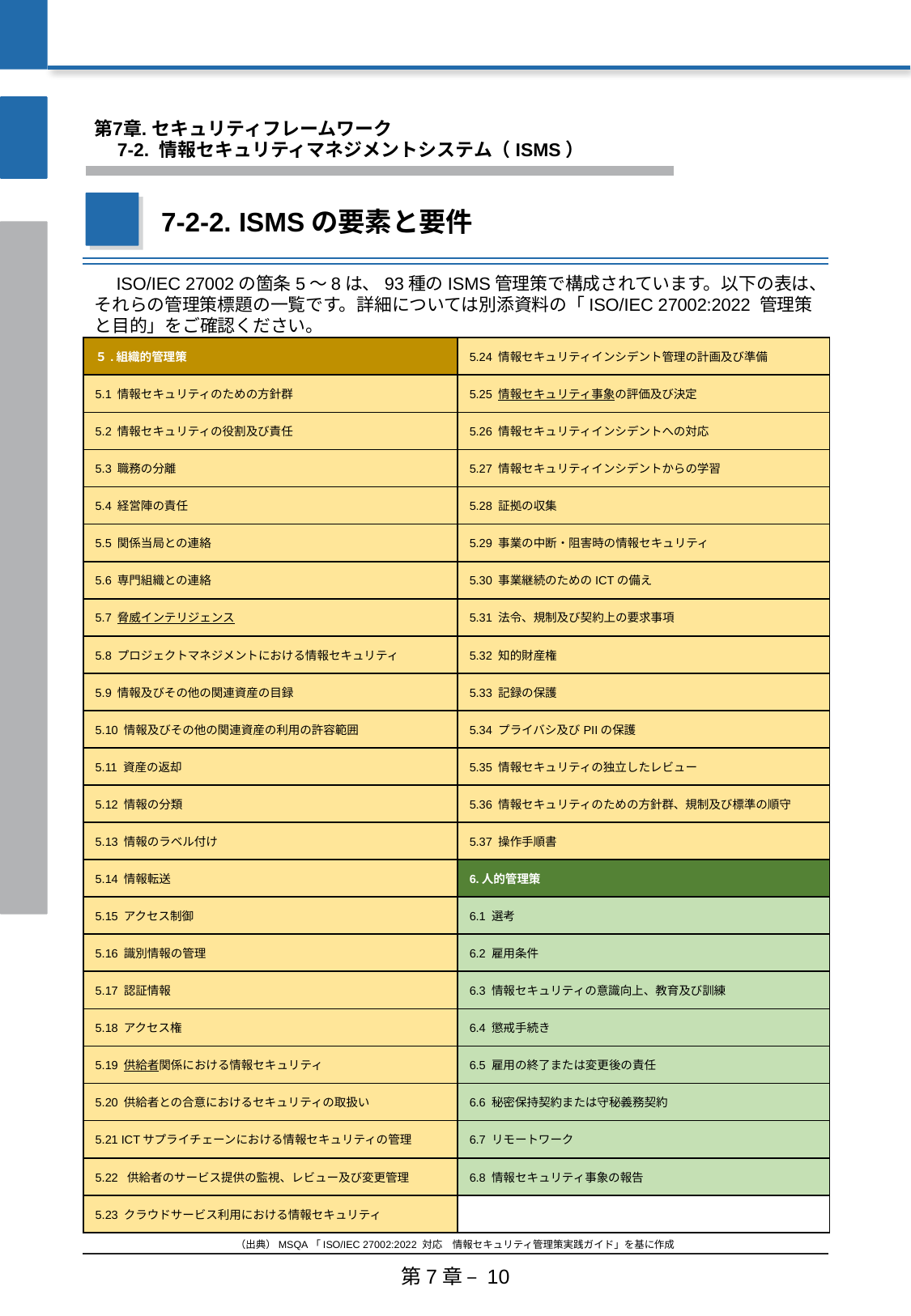

第7章. セキュリティフレームワーク
　7-2. 情報セキュリティマネジメントシステム（ISMS）
7-2-2. ISMSの要素と要件
　ISO/IEC 27002の箇条5～8は、93種のISMS管理策で構成されています。以下の表は、それらの管理策標題の一覧です。詳細については別添資料の「ISO/IEC 27002:2022 管理策と目的」をご確認ください。
| ５.組織的管理策 | 5.24 情報セキュリティインシデント管理の計画及び準備 |
| --- | --- |
| 5.1 情報セキュリティのための方針群 | 5.25 情報セキュリティ事象の評価及び決定 |
| 5.2 情報セキュリティの役割及び責任 | 5.26 情報セキュリティインシデントへの対応 |
| 5.3 職務の分離 | 5.27 情報セキュリティインシデントからの学習 |
| 5.4 経営陣の責任 | 5.28 証拠の収集 |
| 5.5 関係当局との連絡 | 5.29 事業の中断・阻害時の情報セキュリティ |
| 5.6 専門組織との連絡 | 5.30 事業継続のためのICTの備え |
| 5.7 脅威インテリジェンス | 5.31 法令、規制及び契約上の要求事項 |
| 5.8 プロジェクトマネジメントにおける情報セキュリティ | 5.32 知的財産権 |
| 5.9 情報及びその他の関連資産の目録 | 5.33 記録の保護 |
| 5.10 情報及びその他の関連資産の利用の許容範囲 | 5.34 プライバシ及びPIIの保護 |
| 5.11 資産の返却 | 5.35 情報セキュリティの独立したレビュー |
| 5.12 情報の分類 | 5.36 情報セキュリティのための方針群、規制及び標準の順守 |
| 5.13 情報のラベル付け | 5.37 操作手順書 |
| 5.14 情報転送 | 6.人的管理策 |
| 5.15 アクセス制御 | 6.1 選考 |
| 5.16 識別情報の管理 | 6.2 雇用条件 |
| 5.17 認証情報 | 6.3 情報セキュリティの意識向上、教育及び訓練 |
| 5.18 アクセス権 | 6.4 懲戒手続き |
| 5.19 供給者関係における情報セキュリティ | 6.5 雇用の終了または変更後の責任 |
| 5.20 供給者との合意におけるセキュリティの取扱い | 6.6 秘密保持契約または守秘義務契約 |
| 5.21 ICTサプライチェーンにおける情報セキュリティの管理 | 6.7 リモートワーク |
| 5.22 供給者のサービス提供の監視、レビュー及び変更管理 | 6.8 情報セキュリティ事象の報告 |
| 5.23 クラウドサービス利用における情報セキュリティ |  |
（出典）MSQA「ISO/IEC 27002:2022 対応　情報セキュリティ管理策実践ガイド」を基に作成
第7章 – 10